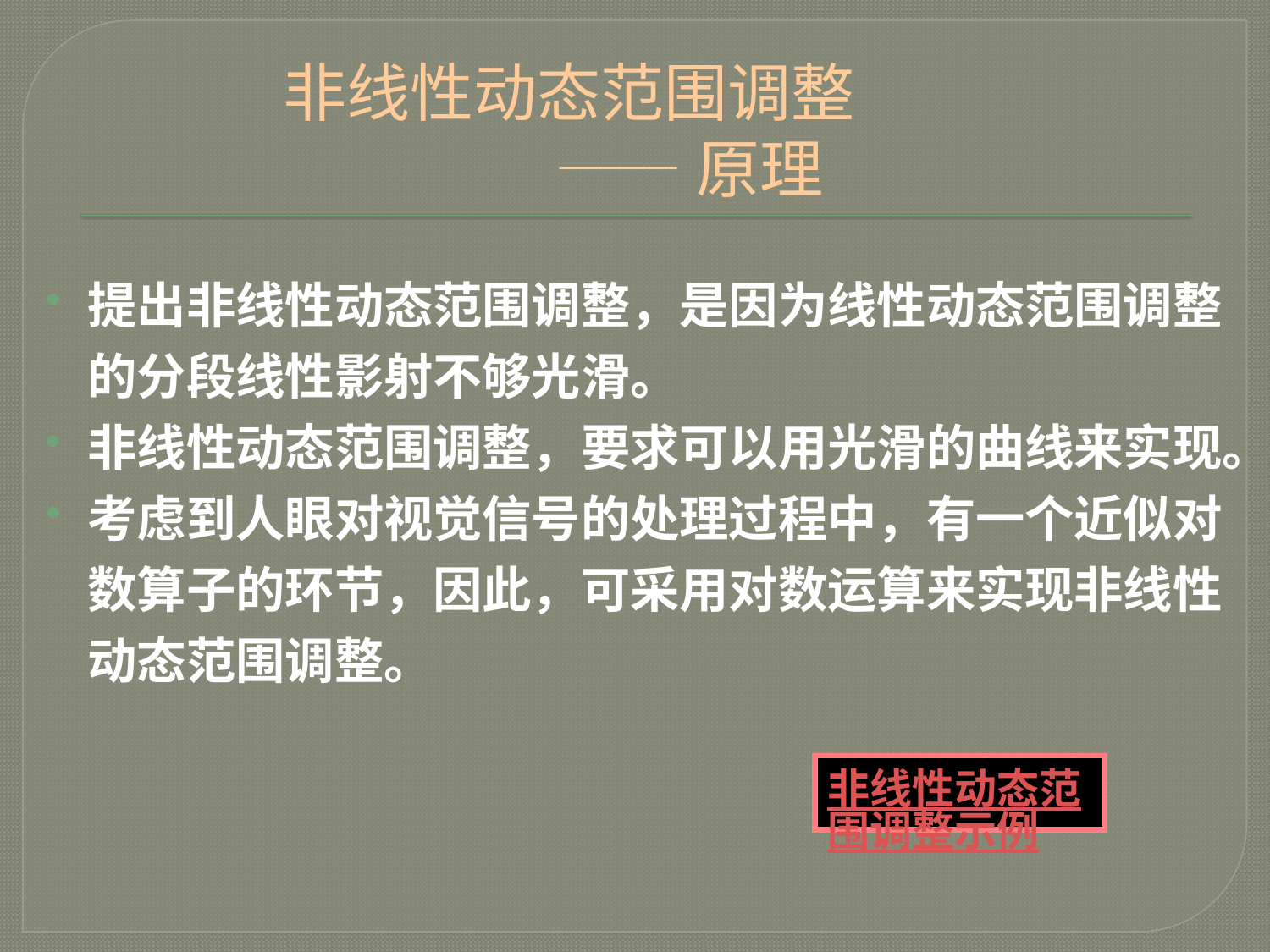

# 非线性动态范围调整 —— 原理
提出非线性动态范围调整，是因为线性动态范围调整的分段线性影射不够光滑。
非线性动态范围调整，要求可以用光滑的曲线来实现。
考虑到人眼对视觉信号的处理过程中，有一个近似对数算子的环节，因此，可采用对数运算来实现非线性动态范围调整。
非线性动态范围调整示例